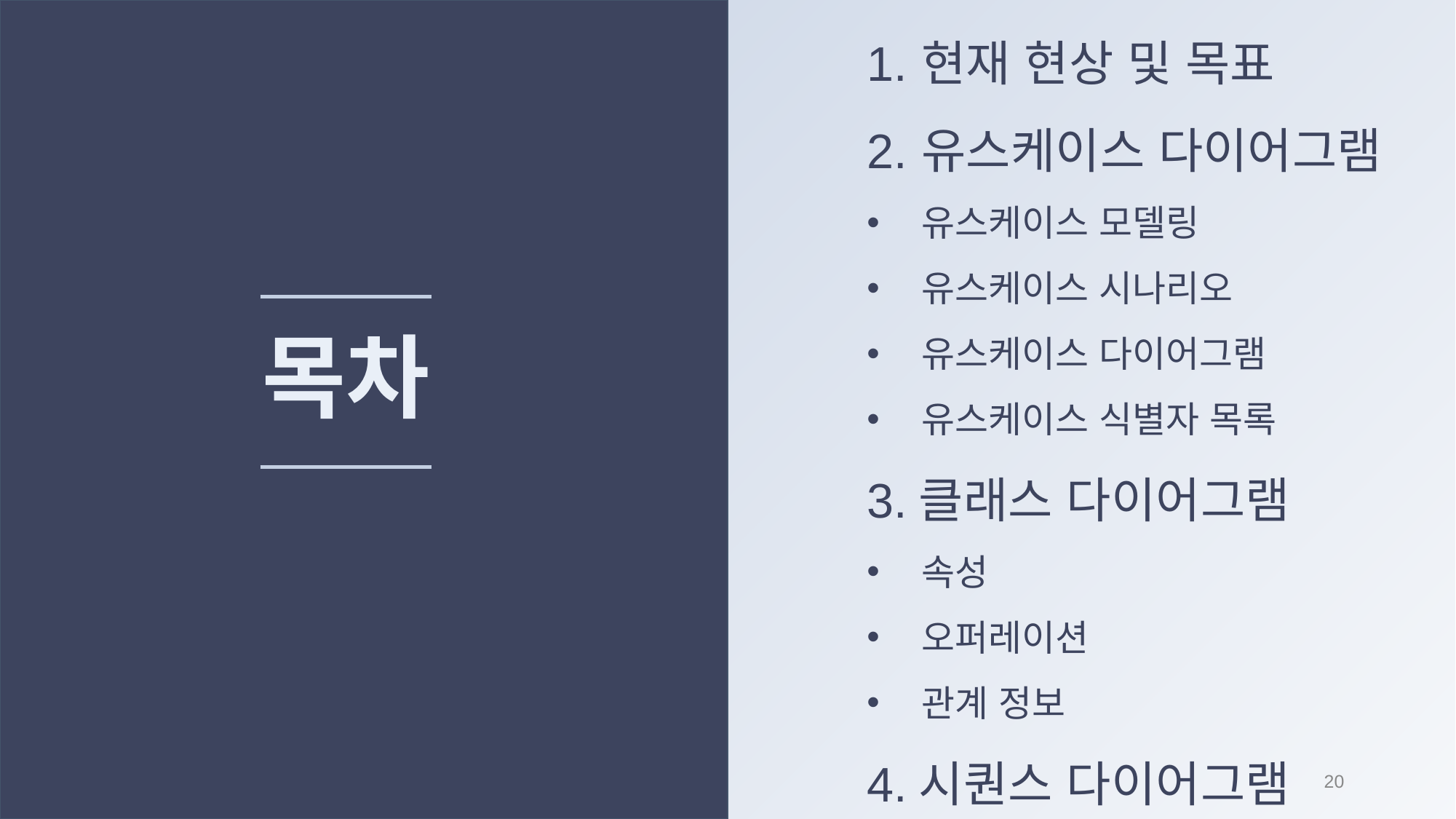

현재 현상 및 목표
유스케이스 다이어그램
유스케이스 모델링
유스케이스 시나리오
유스케이스 다이어그램
유스케이스 식별자 목록
3.클래스 다이어그램
속성
오퍼레이션
관계 정보
4.시퀀스 다이어그램

# 목차
20